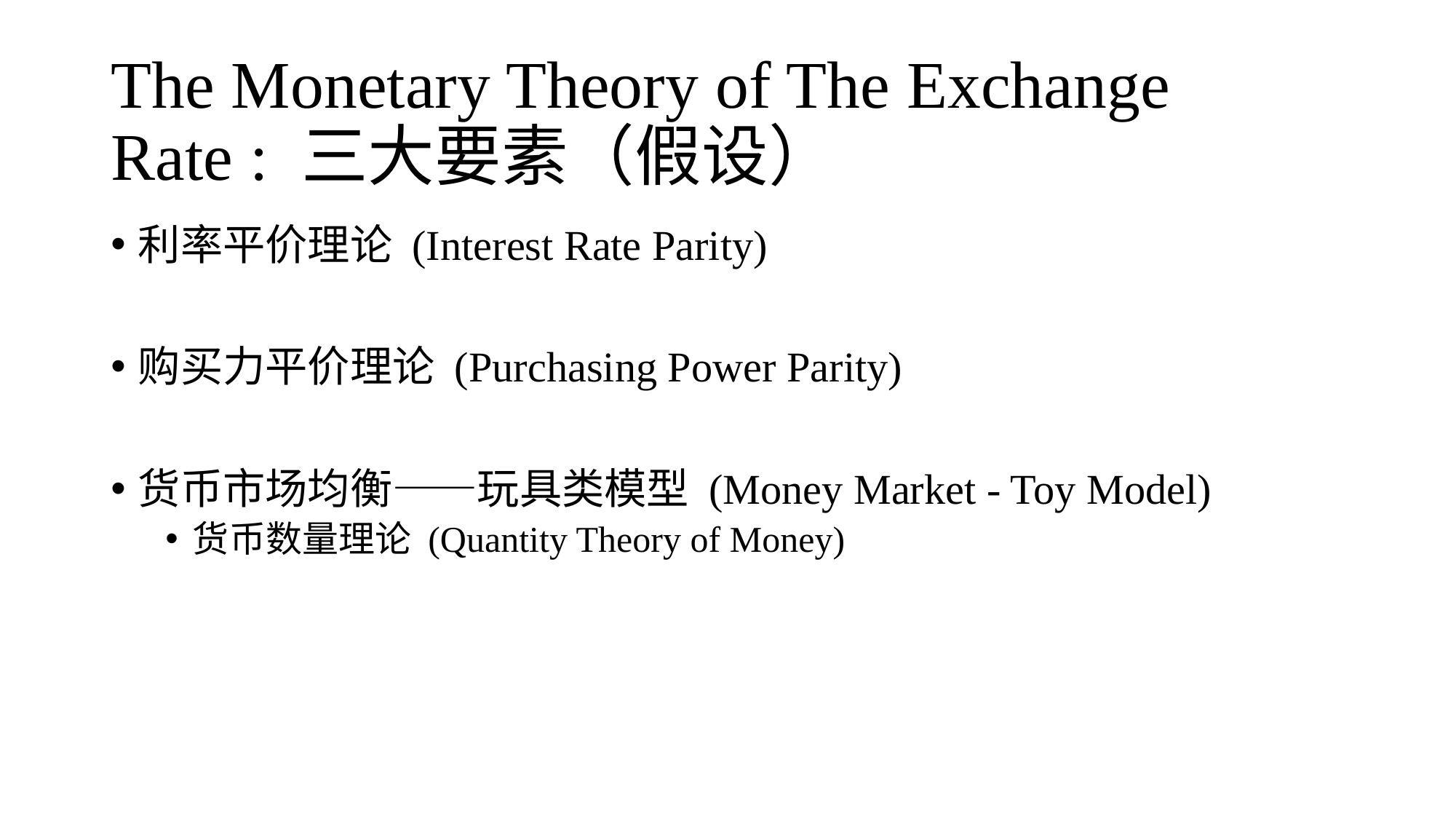

# The Monetary Theory of The Exchange Rate : 三大要素（假设）
利率平价理论 (Interest Rate Parity)

购买力平价理论 (Purchasing Power Parity)

货币市场均衡——玩具类模型 (Money Market - Toy Model)
货币数量理论 (Quantity Theory of Money)